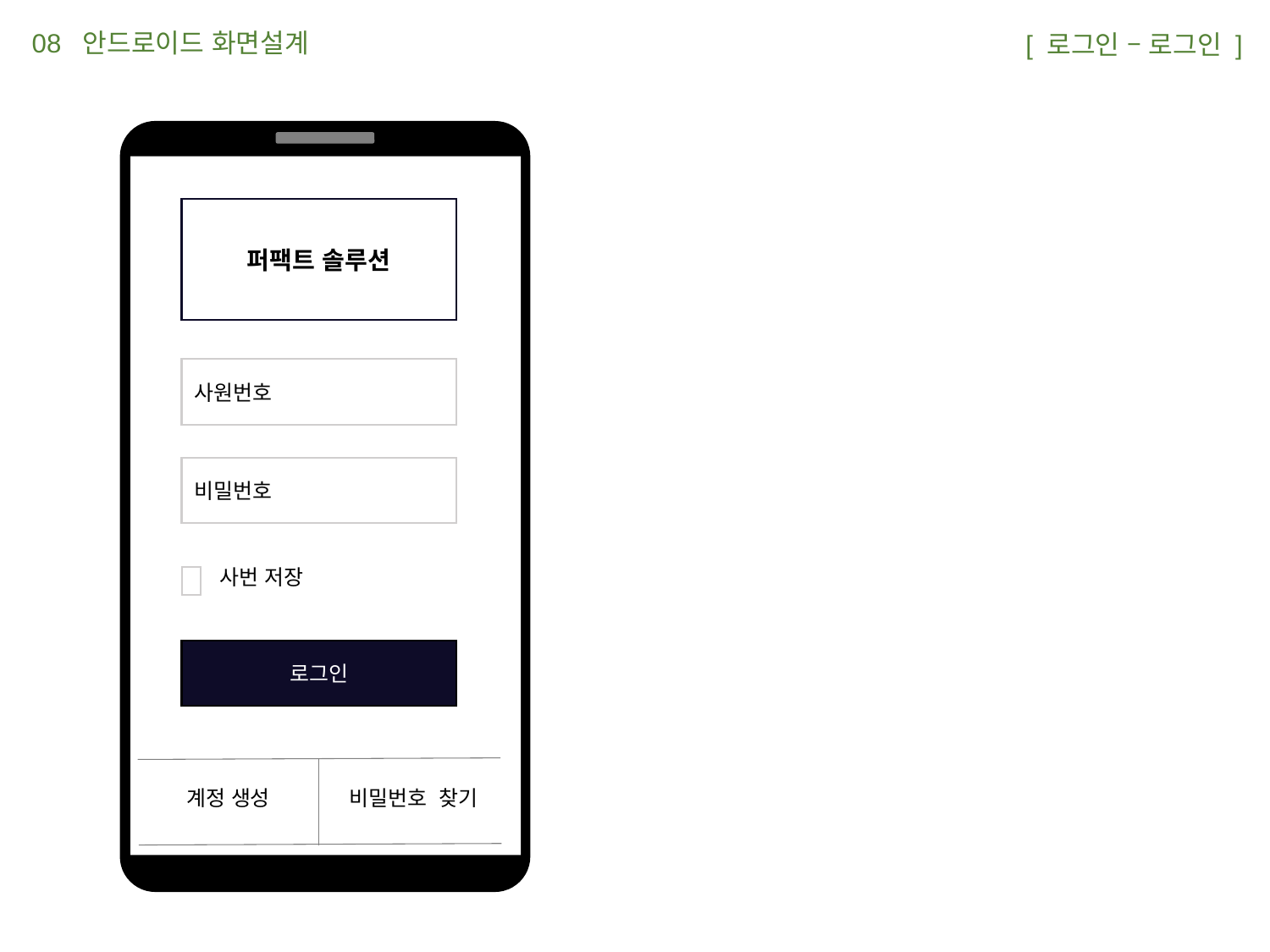

08  안드로이드 화면설계
 [ 로그인 – 로그인 ]

퍼팩트 솔루션
사원번호
비밀번호
사번 저장

로그인
계정 생성
비밀번호  찾기